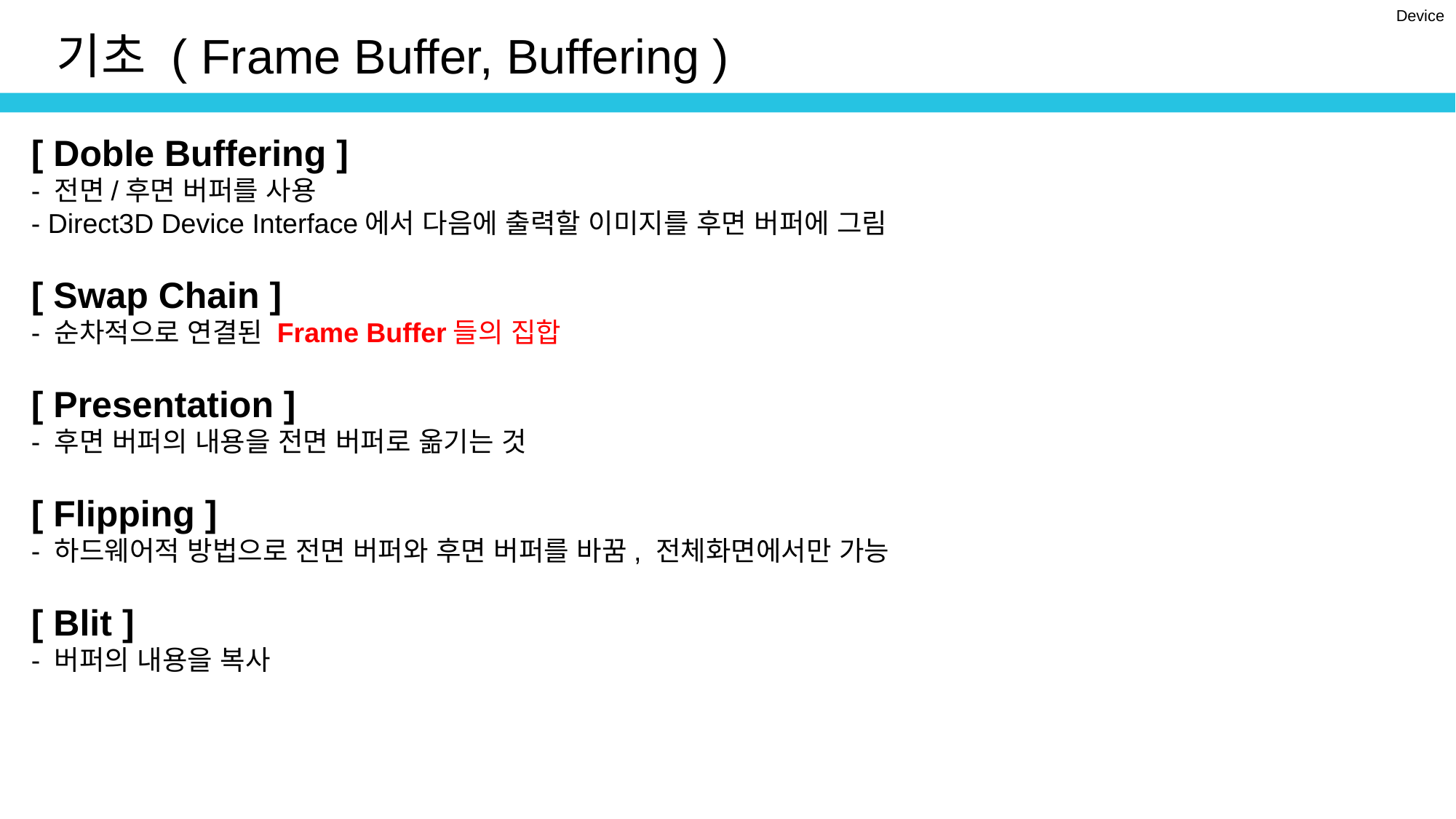

Device
기초 ( Frame Buffer, Buffering )
[ Doble Buffering ]
- 전면/후면 버퍼를 사용
- Direct3D Device Interface에서 다음에 출력할 이미지를 후면 버퍼에 그림

[ Swap Chain ]
- 순차적으로 연결된 Frame Buffer들의 집합

[ Presentation ]
- 후면 버퍼의 내용을 전면 버퍼로 옮기는 것

[ Flipping ]
- 하드웨어적 방법으로 전면 버퍼와 후면 버퍼를 바꿈, 전체화면에서만 가능

[ Blit ]
- 버퍼의 내용을 복사